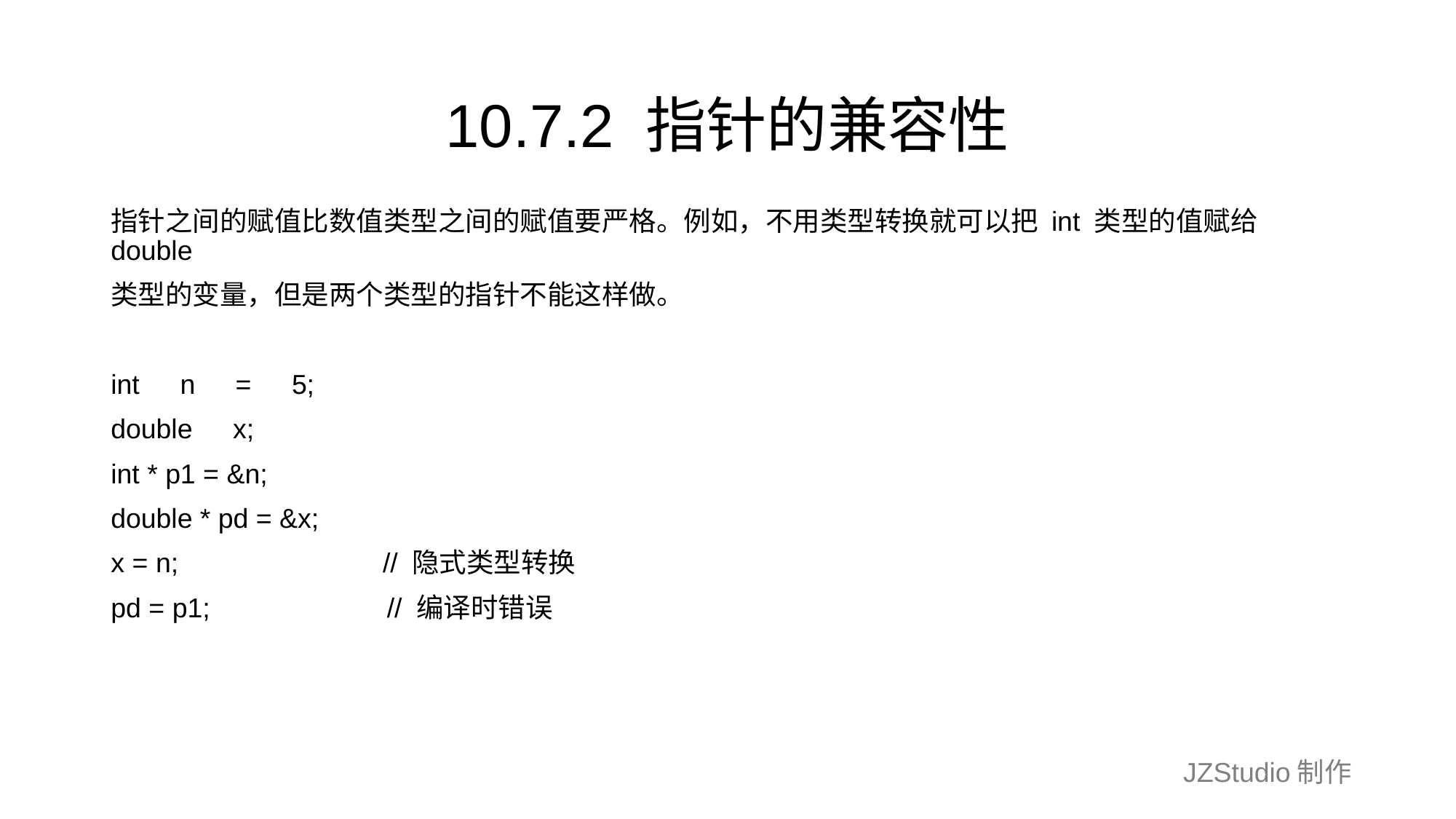

# 10.7.2 指针的兼容性
指针之间的赋值比数值类型之间的赋值要严格。例如，不用类型转换就可以把 int 类型的值赋给double
类型的变量，但是两个类型的指针不能这样做。

int　n　=　5;
double　x;
int * p1 = &n;
double * pd = &x;
x = n;　　　　　　　// 隐式类型转换
pd = p1;　　　　　　// 编译时错误